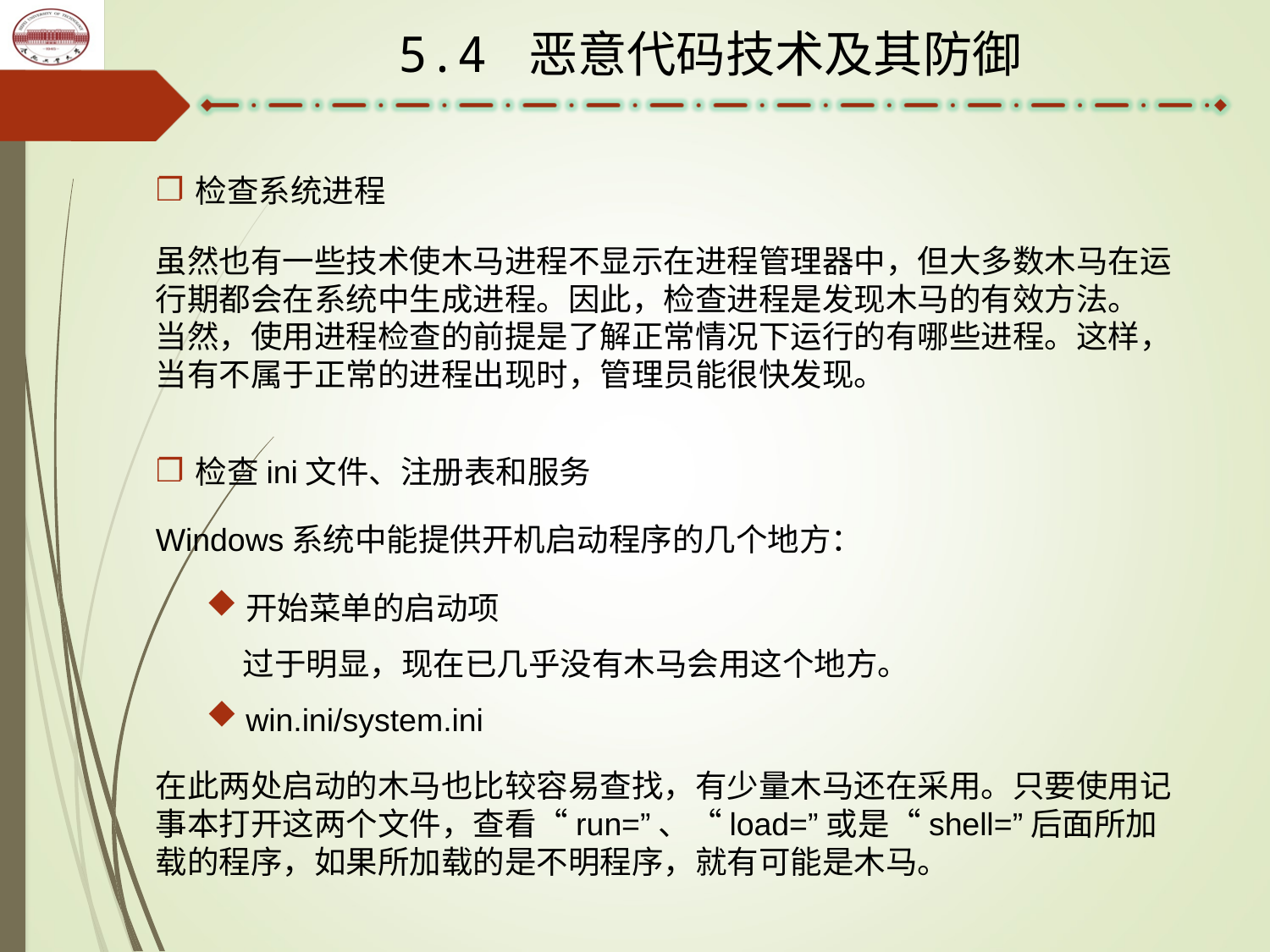

5.4 恶意代码技术及其防御
检查系统进程
虽然也有一些技术使木马进程不显示在进程管理器中，但大多数木马在运行期都会在系统中生成进程。因此，检查进程是发现木马的有效方法。
当然，使用进程检查的前提是了解正常情况下运行的有哪些进程。这样，当有不属于正常的进程出现时，管理员能很快发现。
检查ini文件、注册表和服务
Windows系统中能提供开机启动程序的几个地方：
开始菜单的启动项
过于明显，现在已几乎没有木马会用这个地方。
win.ini/system.ini
在此两处启动的木马也比较容易查找，有少量木马还在采用。只要使用记事本打开这两个文件，查看“run=”、“load=”或是“shell=”后面所加载的程序，如果所加载的是不明程序，就有可能是木马。